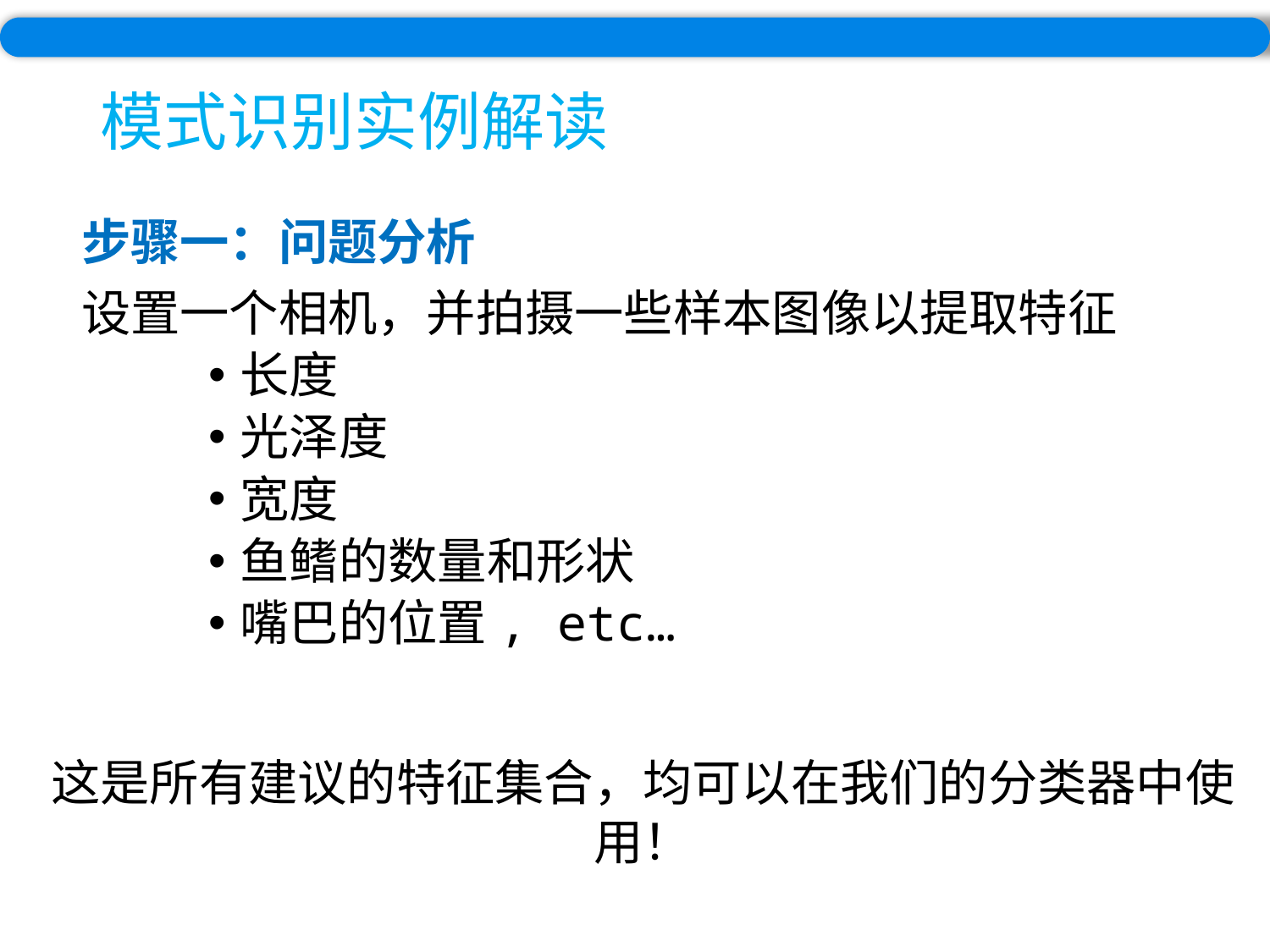

# 模式识别实例解读
步骤一：问题分析
设置一个相机，并拍摄一些样本图像以提取特征
长度
光泽度
宽度
鱼鳍的数量和形状
嘴巴的位置, etc…

这是所有建议的特征集合，均可以在我们的分类器中使用！